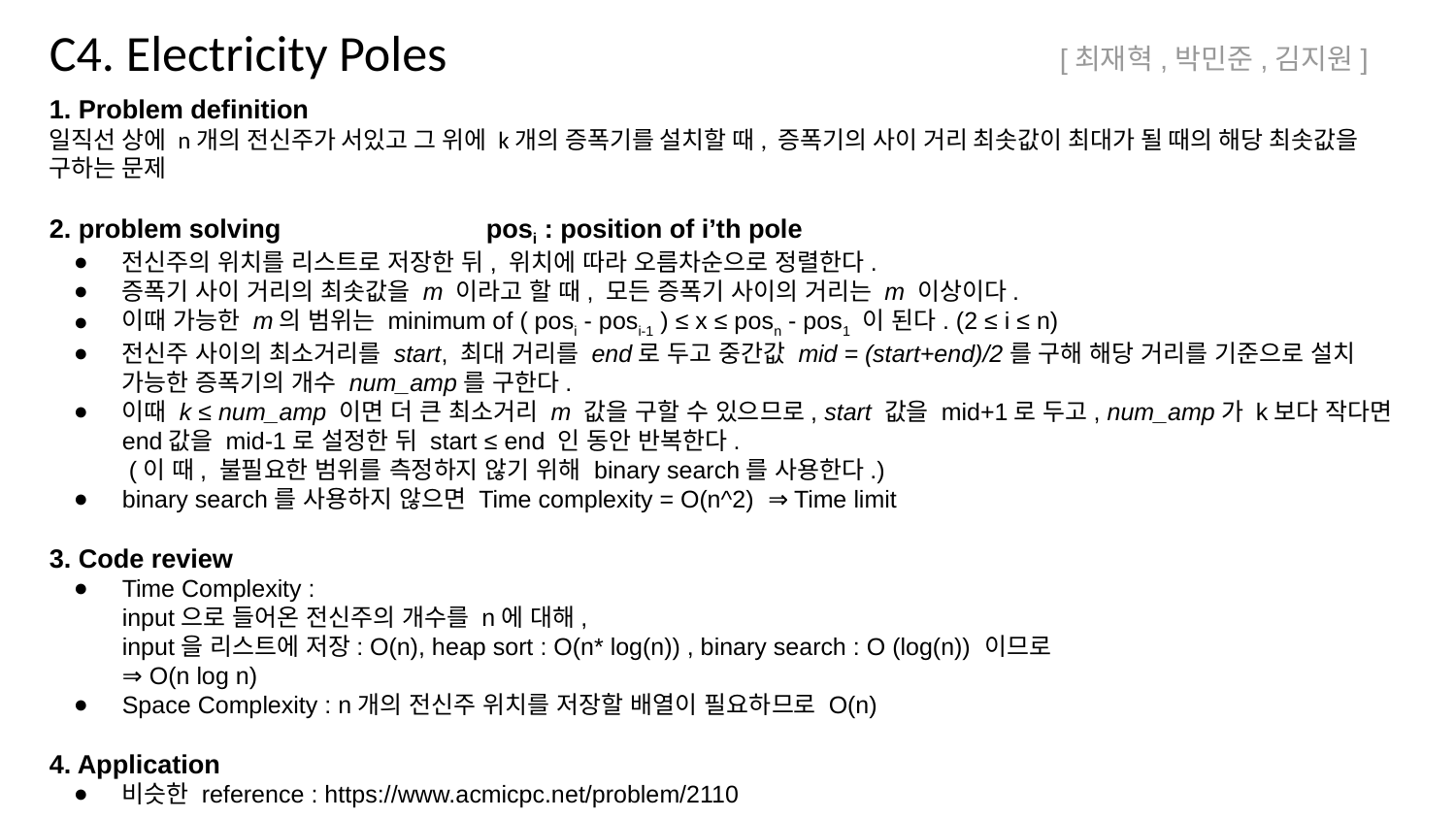

C4. Electricity Poles
[최재혁,박민준,김지원]
1. Problem definition
일직선 상에 n개의 전신주가 서있고 그 위에 k개의 증폭기를 설치할 때, 증폭기의 사이 거리 최솟값이 최대가 될 때의 해당 최솟값을 구하는 문제

2. problem solving		posi : position of i’th pole
전신주의 위치를 리스트로 저장한 뒤, 위치에 따라 오름차순으로 정렬한다.
증폭기 사이 거리의 최솟값을 m 이라고 할 때, 모든 증폭기 사이의 거리는 m 이상이다.
이때 가능한 m의 범위는 minimum of ( posi - posi-1 ) ≤ x ≤ posn - pos1 이 된다. (2 ≤ i ≤ n)
전신주 사이의 최소거리를 start, 최대 거리를 end로 두고 중간값 mid = (start+end)/2를 구해 해당 거리를 기준으로 설치 가능한 증폭기의 개수 num_amp를 구한다.
이때 k ≤ num_amp 이면 더 큰 최소거리 m 값을 구할 수 있으므로, start 값을 mid+1로 두고, num_amp가 k보다 작다면 end값을 mid-1로 설정한 뒤 start ≤ end 인 동안 반복한다.
 (이 때, 불필요한 범위를 측정하지 않기 위해 binary search를 사용한다.)
binary search를 사용하지 않으면 Time complexity = O(n^2)  ⇒ Time limit

3. Code review
Time Complexity :
input으로 들어온 전신주의 개수를 n에 대해,
input을 리스트에 저장: O(n), heap sort : O(n* log(n)) , binary search : O (log(n)) 이므로
⇒ O(n log n)
Space Complexity : n개의 전신주 위치를 저장할 배열이 필요하므로 O(n)

4. Application
비슷한 reference : https://www.acmicpc.net/problem/2110